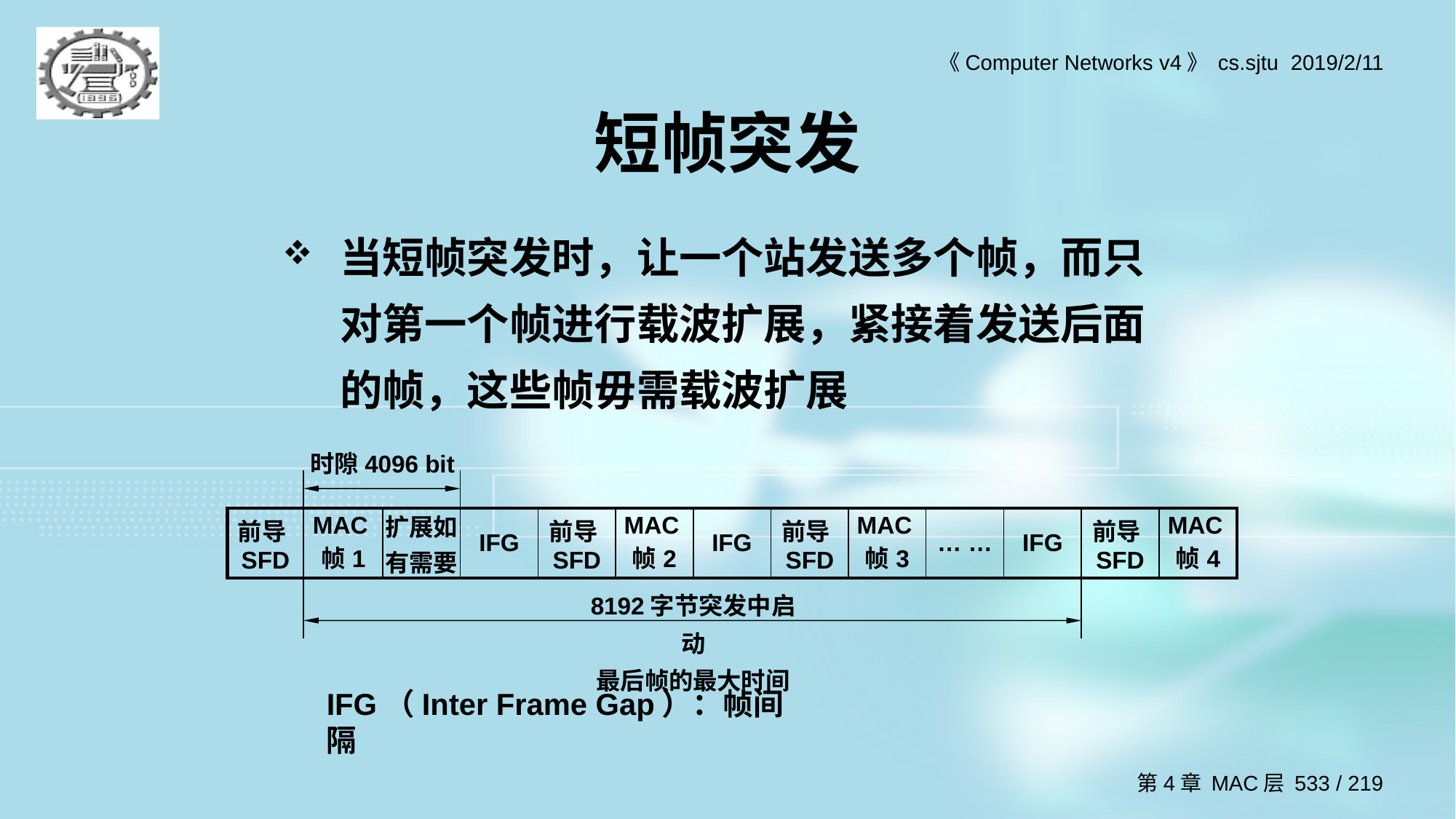

# 短帧突发
当短帧突发时，让一个站发送多个帧，而只对第一个帧进行载波扩展，紧接着发送后面的帧，这些帧毋需载波扩展
时隙4096 bit
|  |  |  |  |  |  |  |  |  |  |  |  |  |
| --- | --- | --- | --- | --- | --- | --- | --- | --- | --- | --- | --- | --- |
| 前导SFD | MAC帧1 | 扩展如有需要 | IFG | 前导SFD | MAC帧2 | IFG | 前导SFD | MAC帧3 | … … | IFG | 前导SFD | MAC帧4 |
|  |  |  |  |  |  |  |  |  |  |  |  |  |

8192字节突发中启动
最后帧的最大时间

IFG（Inter Frame Gap）：帧间隔